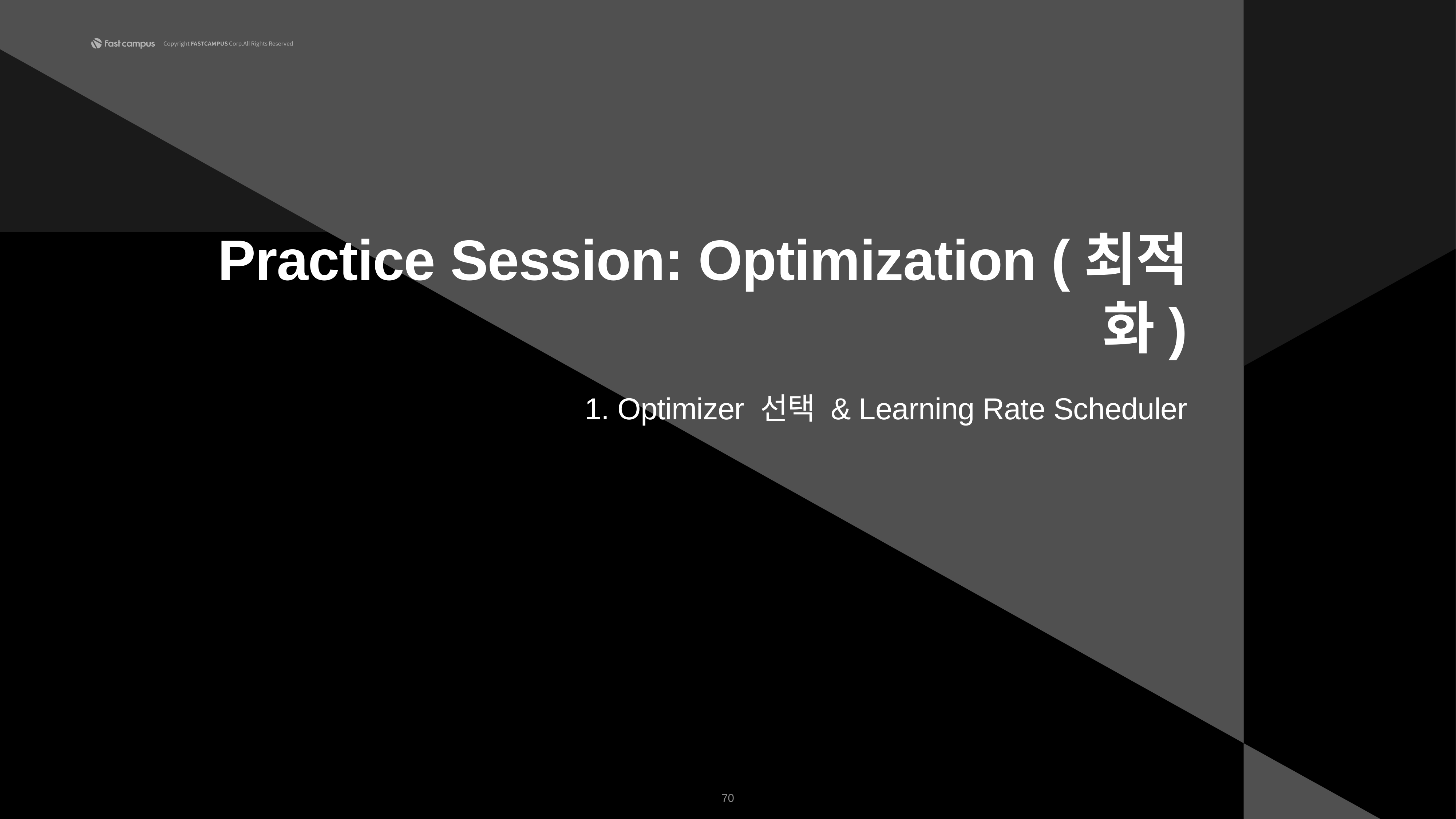

Practice Session: Optimization (최적화)

1. Optimizer 선택 & Learning Rate Scheduler
70